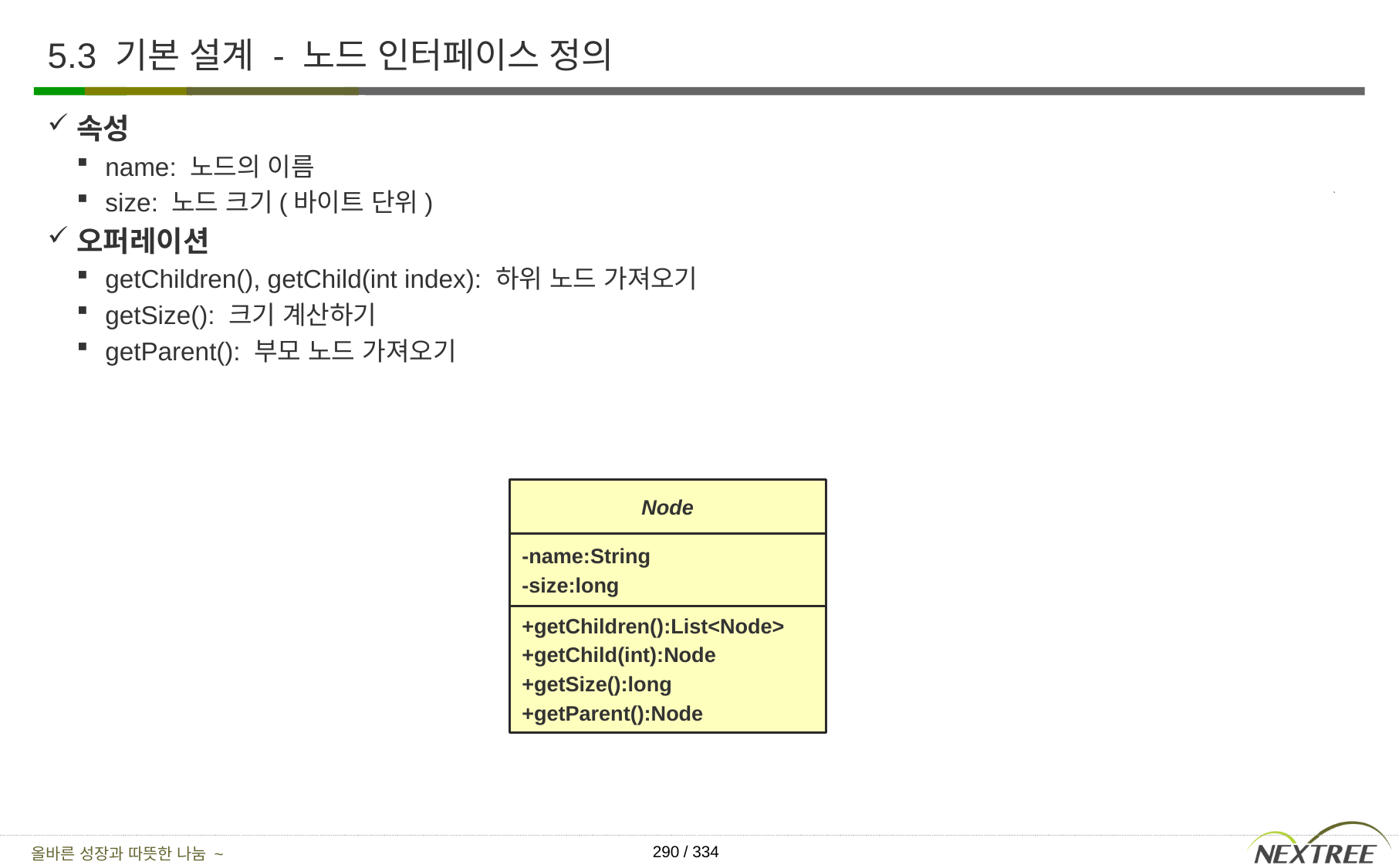

# 5.3 기본 설계 - 노드 인터페이스 정의
속성
name: 노드의 이름
size: 노드 크기(바이트 단위)
오퍼레이션
getChildren(), getChild(int index): 하위 노드 가져오기
getSize(): 크기 계산하기
getParent(): 부모 노드 가져오기
Node
-name:String
-size:long
+getChildren():List<Node>
+getChild(int):Node
+getSize():long
+getParent():Node